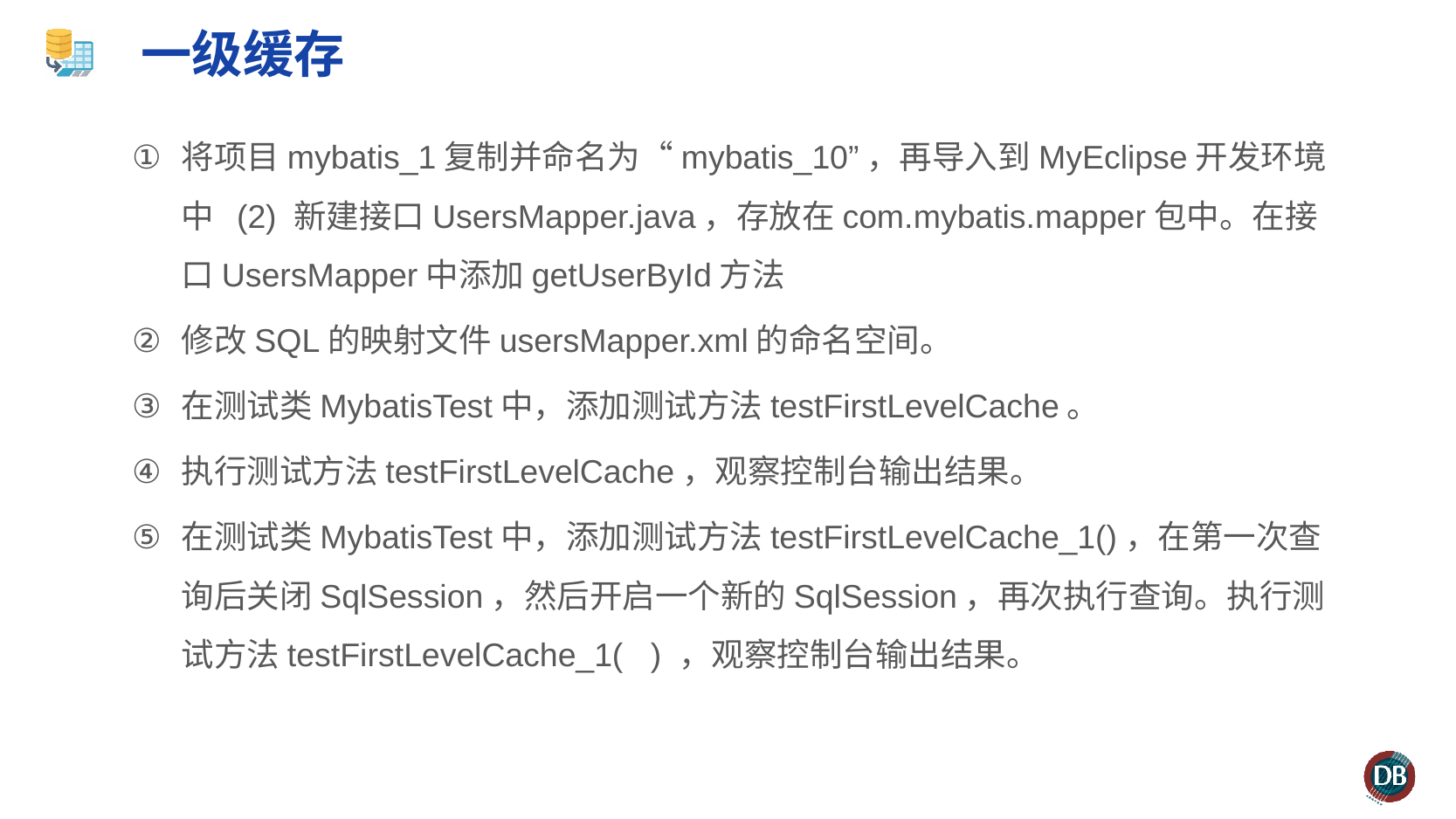

# 一级缓存
将项目mybatis_1复制并命名为“mybatis_10”，再导入到MyEclipse开发环境中  (2) 新建接口UsersMapper.java，存放在com.mybatis.mapper包中。在接口UsersMapper中添加getUserById方法
修改SQL的映射文件usersMapper.xml的命名空间。
在测试类MybatisTest中，添加测试方法testFirstLevelCache。
执行测试方法testFirstLevelCache，观察控制台输出结果。
在测试类MybatisTest中，添加测试方法testFirstLevelCache_1()，在第一次查询后关闭SqlSession，然后开启一个新的SqlSession，再次执行查询。执行测试方法testFirstLevelCache_1(   ) ，观察控制台输出结果。